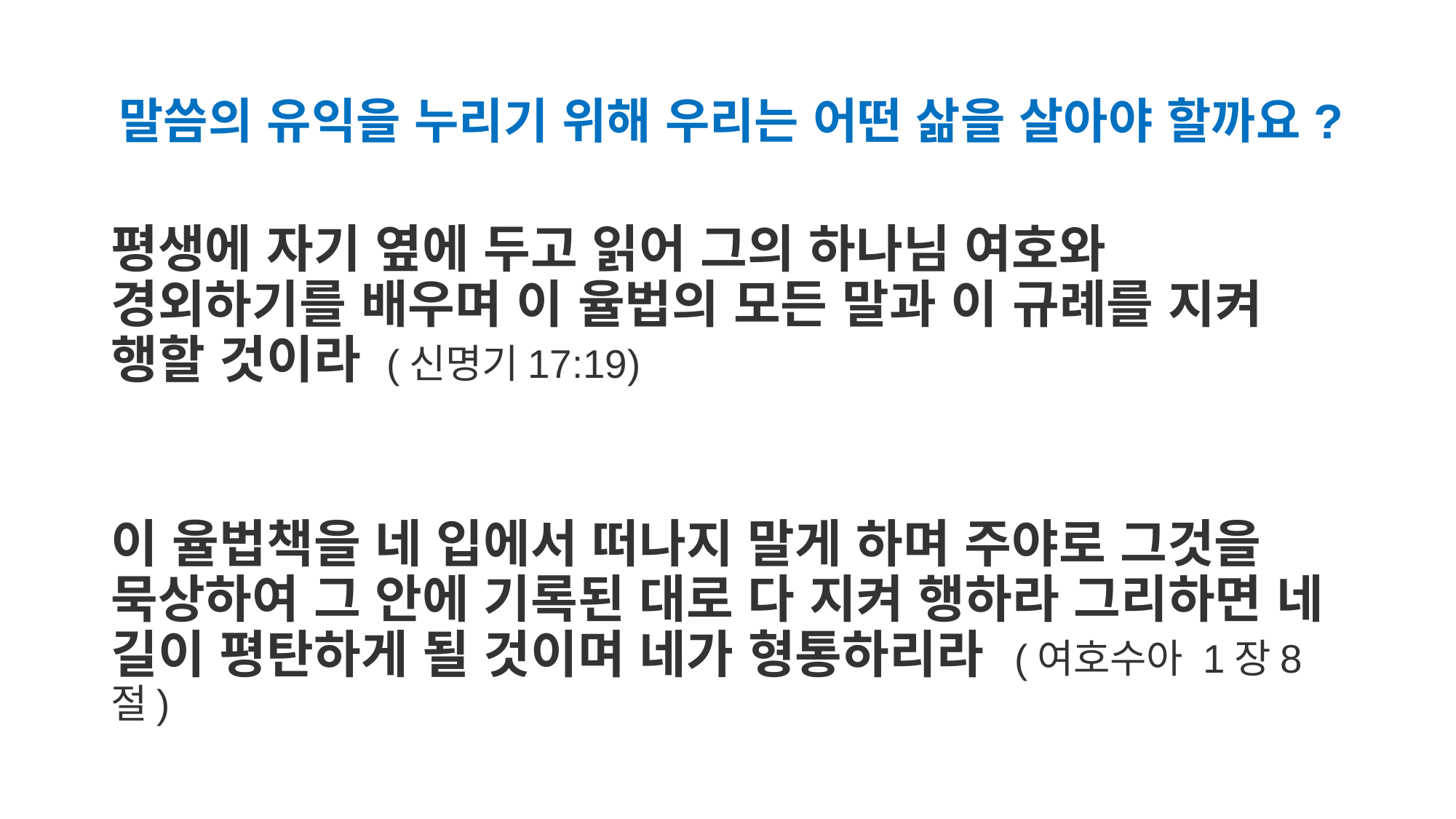

# 말씀의 유익을 누리기 위해 우리는 어떤 삶을 살아야 할까요?
평생에 자기 옆에 두고 읽어 그의 하나님 여호와 경외하기를 배우며 이 율법의 모든 말과 이 규례를 지켜 행할 것이라 (신명기17:19)

이 율법책을 네 입에서 떠나지 말게 하며 주야로 그것을 묵상하여 그 안에 기록된 대로 다 지켜 행하라 그리하면 네 길이 평탄하게 될 것이며 네가 형통하리라  (여호수아 1장8절)